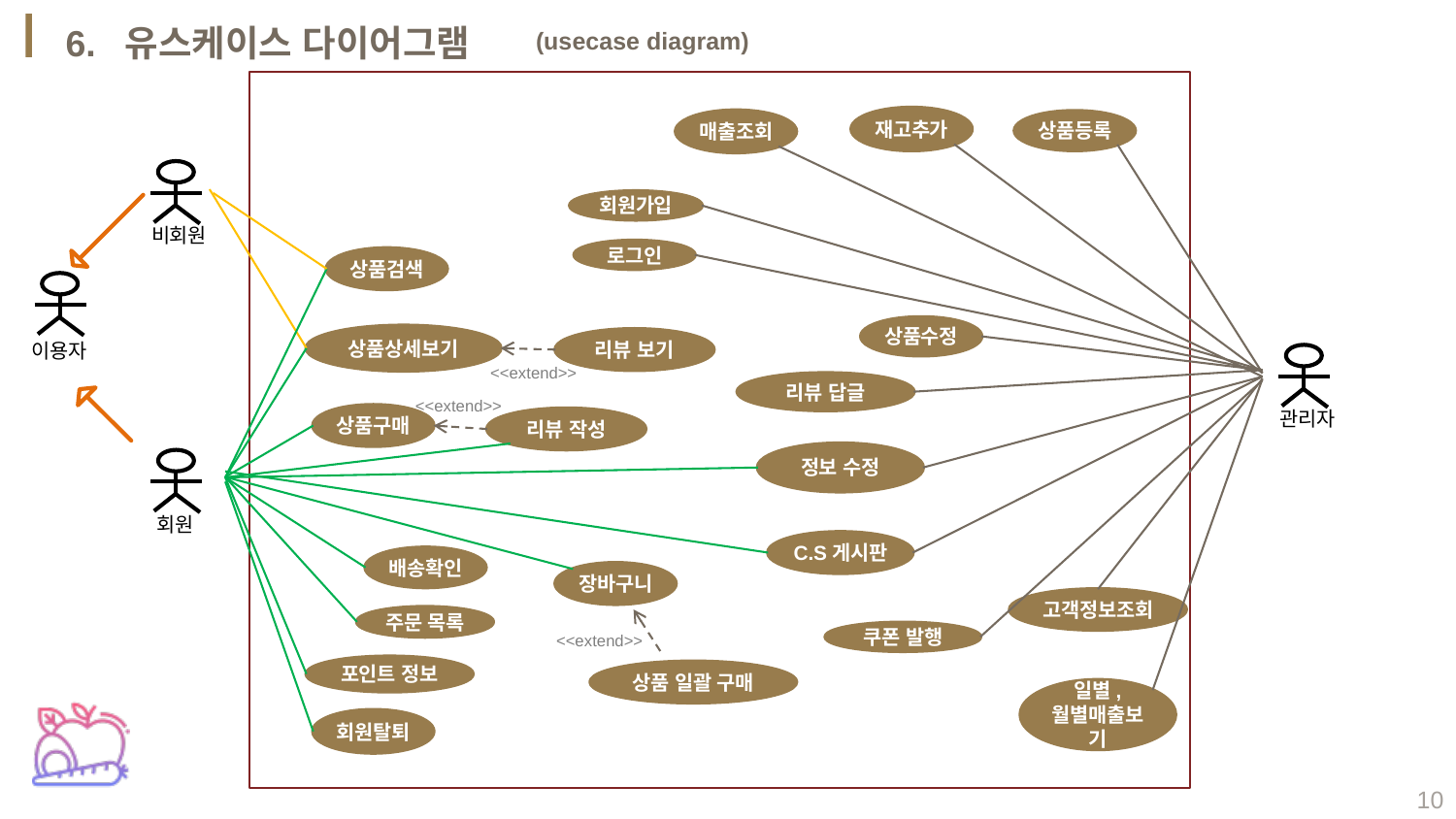

6.  유스케이스 다이어그램
(usecase diagram)

재고추가
매출조회
상품등록

    비회원

회원가입
로그인
상품검색

이용자
상품수정
상품상세보기
리뷰 보기

관리자
<<extend>>
리뷰 답글

<<extend>>
상품구매
리뷰 작성
정보 수정

  회원
C.S게시판
배송확인
장바구니
고객정보조회
주문 목록
쿠폰 발행
<<extend>>
포인트 정보
상품 일괄 구매
일별, 월별매출보기
회원탈퇴
10